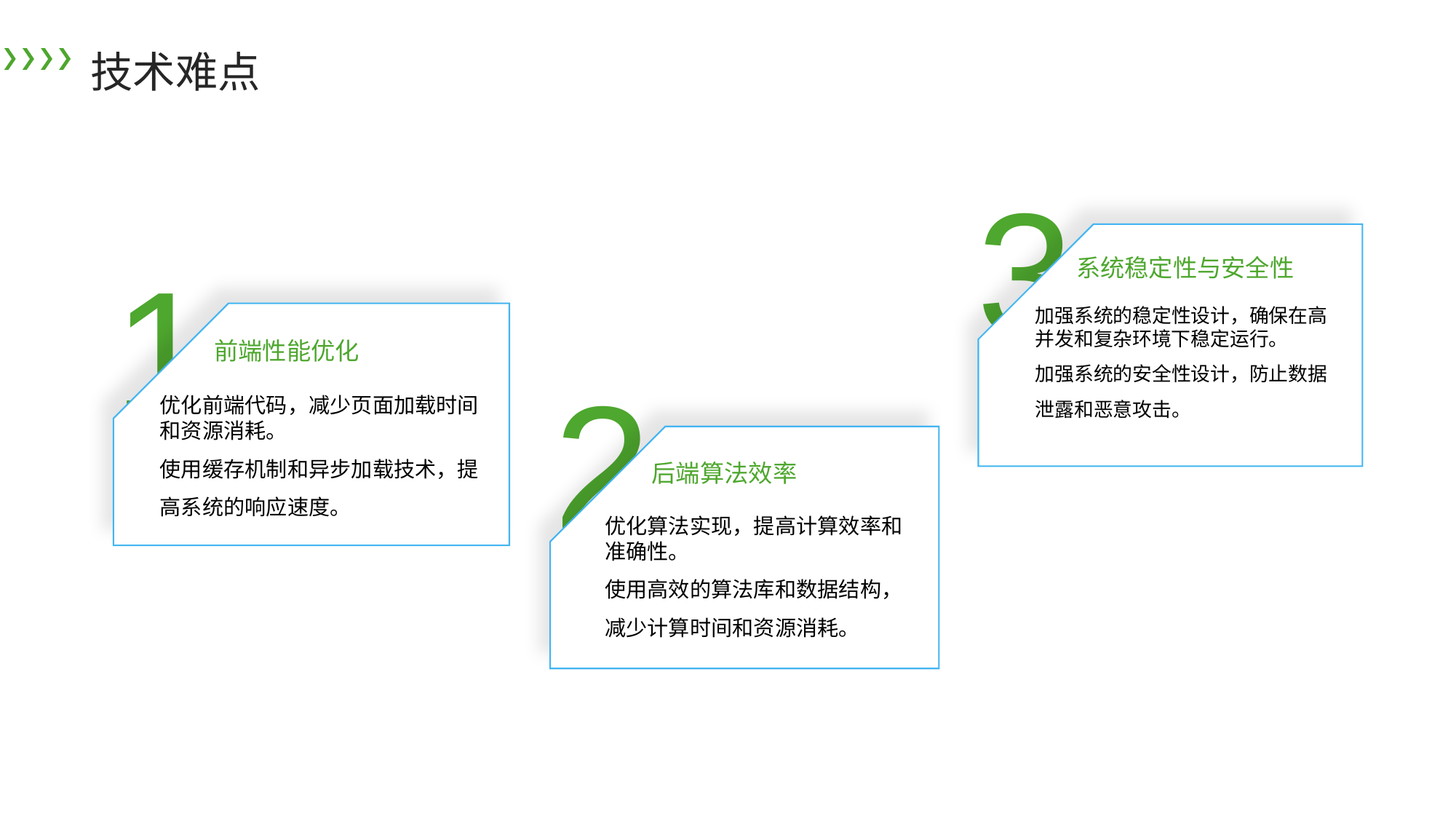

技术难点
3

1
系统稳定性与安全性
加强系统的稳定性设计，确保在高并发和复杂环境下稳定运行。
加强系统的安全性设计，防止数据泄露和恶意攻击。

前端性能优化
2
优化前端代码，减少页面加载时间和资源消耗。
使用缓存机制和异步加载技术，提高系统的响应速度。

后端算法效率
优化算法实现，提高计算效率和准确性。
使用高效的算法库和数据结构，减少计算时间和资源消耗。